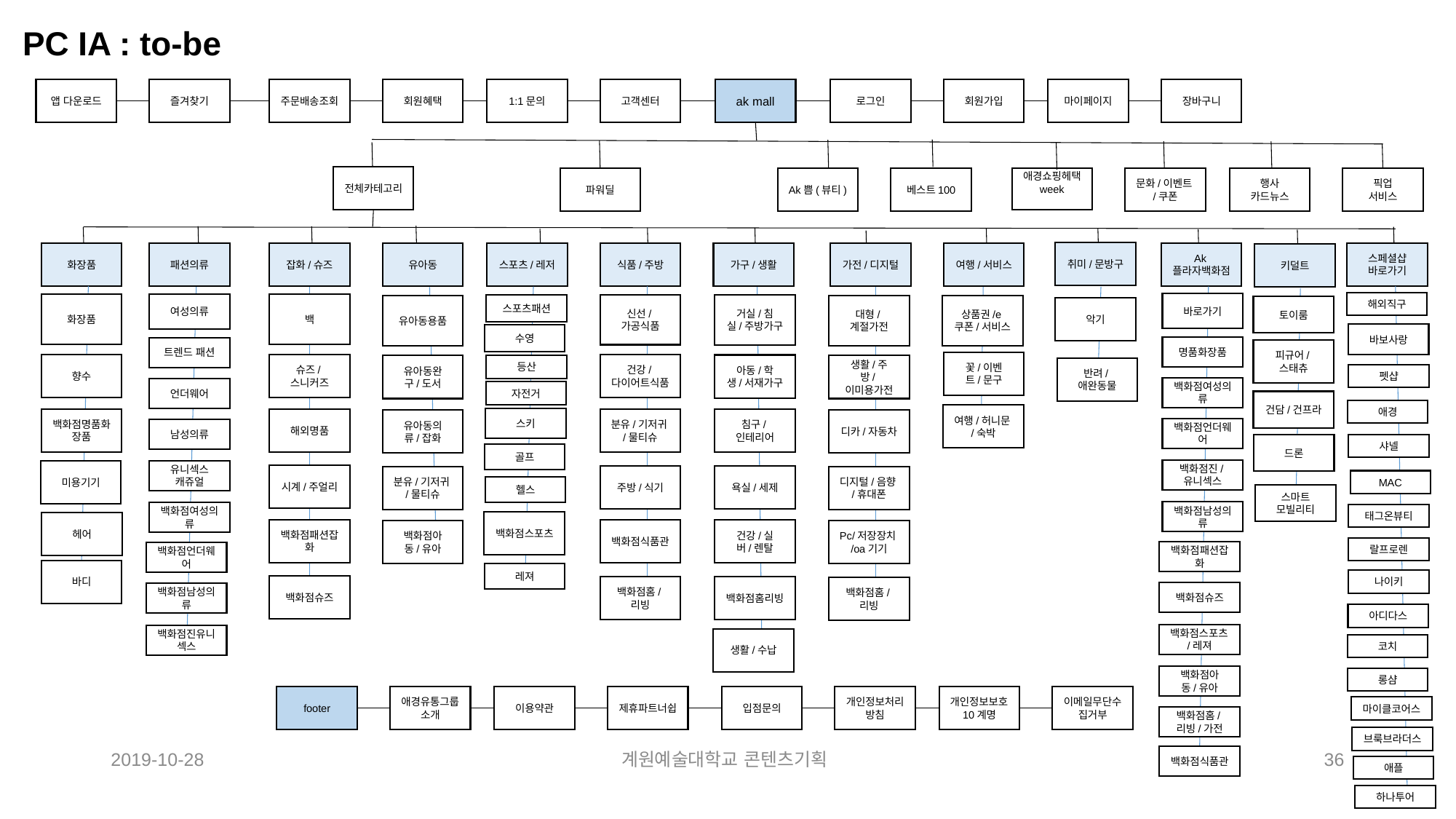

PC IA : to-be
앱 다운로드
즐겨찾기
주문배송조회
회원혜택
1:1문의
고객센터
ak mall
로그인
회원가입
마이페이지
장바구니
전체카테고리
파워딜
Ak쁨(뷰티)
베스트100
애경쇼핑헤택 week

문화/이벤트/쿠폰
행사
카드뉴스
픽업
서비스
취미/문방구
화장품
패션의류
잡화/슈즈
유아동
스포츠/레저
식품/주방
가구/생활
가전/디지털
여행/서비스
Ak플라자백화점
스페셜샵
바로가기
키덜트
해외직구
바로가기
화장품
여성의류
백
신선/가공식품
거실/침실/주방가구
스포츠패션
유아동용품
대형/계절가전
상품권/e쿠폰/서비스
토이룸
악기
바보사랑
수영
명품화장품
트렌드 패션
피규어/스태츄
꽃/이벤트/문구
향수
슈즈/스니커즈
건강/다이어트식품
아동/학생/서재가구
등산
유아동완구/도서
생활/주방/이미용가전
반려/애완동물
펫샵
백화점여성의류
언더웨어
자전거
건담/건프라
애경
여행/허니문/숙박
스키
백화점명품화장품
해외명품
분유/기저귀/물티슈
침구/인테리어
유아동의류/잡화
디카/자동차
백화점언더웨어
남성의류
샤넬
드론
골프
백화점진/유니섹스
미용기기
유니섹스 캐쥬얼
시계/주얼리
주방/식기
욕실/세제
분유/기저귀/물티슈
디지털/음향/휴대폰
MAC
헬스
스마트 모빌리티
백화점남성의류
백화점여성의류
태그온뷰티
백화점스포츠
헤어
백화점패션잡화
백화점식품관
건강/실버/렌탈
백화점아동/유아
Pc/저장장치/oa기기
랄프로렌
백화점패션잡화
백화점언더웨어
바디
레져
나이키
백화점슈즈
백화점홈/리빙
백화점홈리빙
백화점홈/리빙
백화점슈즈
백화점남성의류
아디다스
백화점스포츠/레져
백화점진유니섹스
생활/수납
코치
백화점아동/유아
롱샴
footer
애경유통그룹소개
이용약관
제휴파트너쉽
입점문의
개인정보처리방침
개인정보보호10계명
이메일무단수집거부
마이클코어스
백화점홈/리빙/가전
브룩브라더스
2019-10-28
계원예술대학교 콘텐츠기획
36
백화점식품관
애플
하나투어